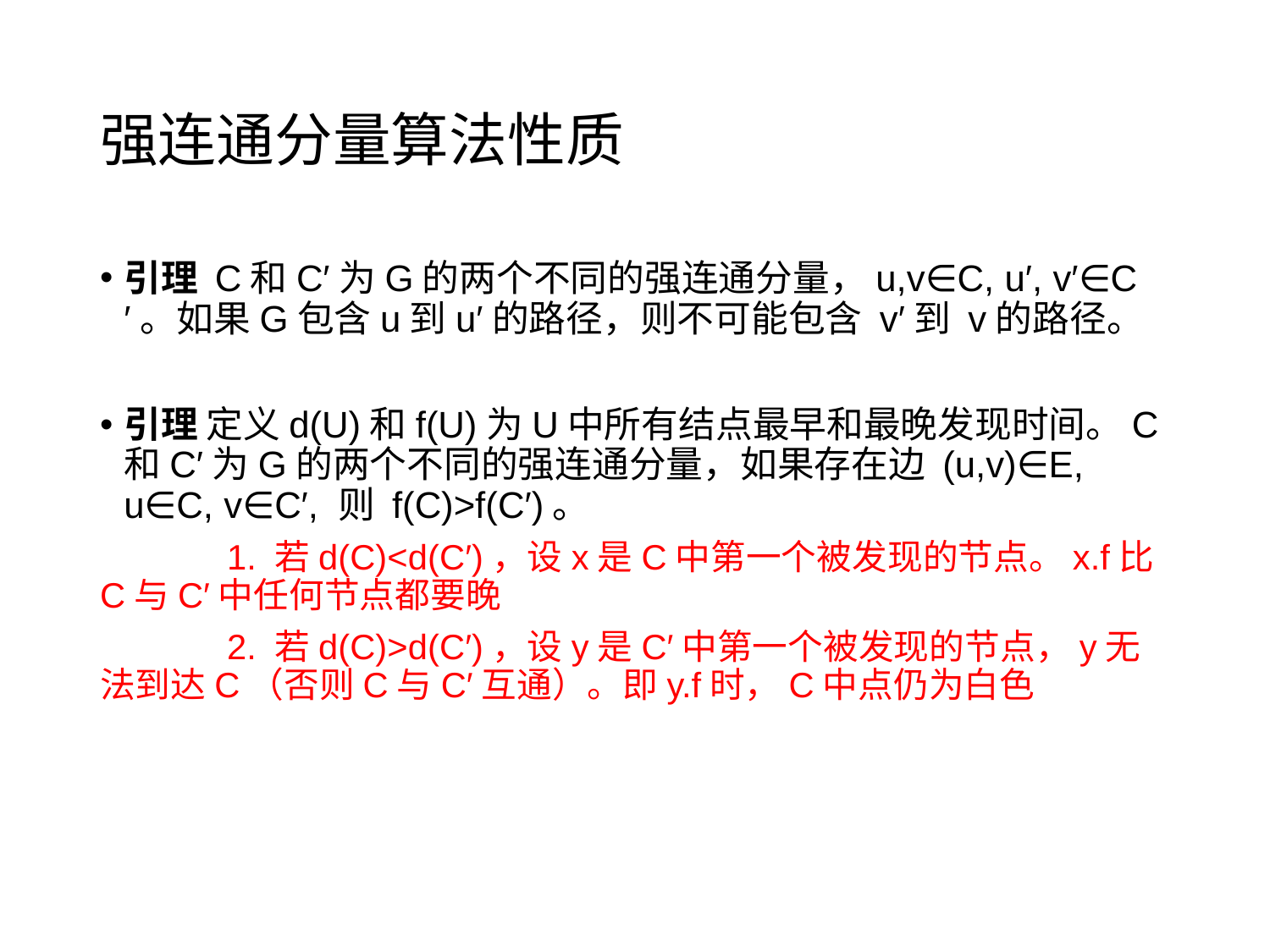

# 强连通分量算法性质
引理 C和C′为G的两个不同的强连通分量，u,v∈C, u′, v′∈C′。如果G包含u到u′的路径，则不可能包含 v′到 v的路径。

引理 定义d(U)和f(U)为U中所有结点最早和最晚发现时间。C和C′为G的两个不同的强连通分量，如果存在边 (u,v)∈E, u∈C, v∈C′, 则 f(C)>f(C′)。
	1. 若d(C)<d(C′)，设x是C中第一个被发现的节点。x.f比C与C′中任何节点都要晚
	2. 若d(C)>d(C′)，设y是C′中第一个被发现的节点，y无法到达C（否则C与C′互通）。即y.f时，C中点仍为白色